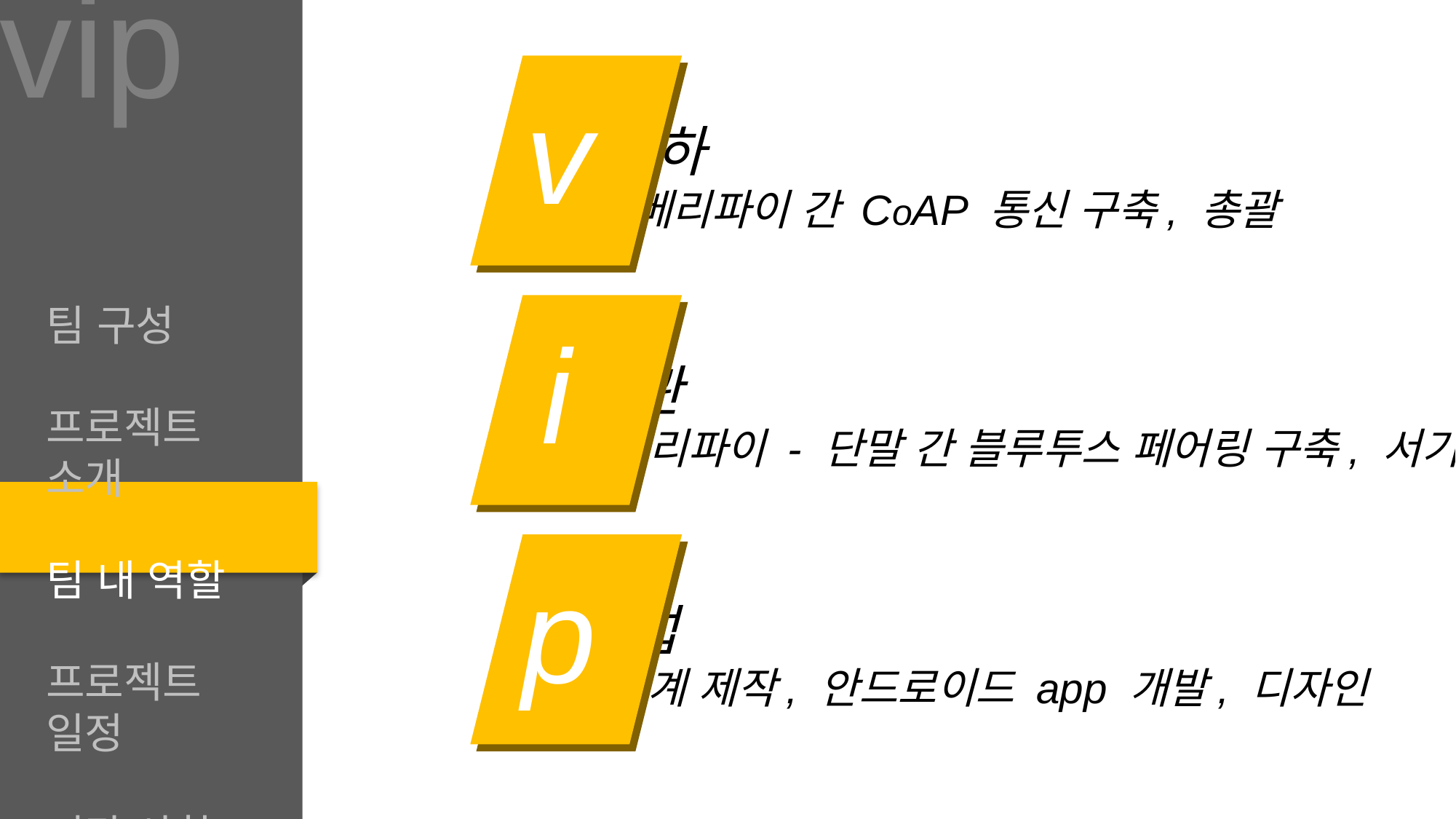

vip

v
박동하
라즈베리파이 간 CoAP 통신 구축, 총괄
팀 구성

프로젝트 소개

팀 내 역할

프로젝트 일정

기타 사항

i
이대관
라즈베리파이 - 단말 간 블루투스 페어링 구축, 서기

p
곽문섭
DB 설계 제작, 안드로이드 app 개발, 디자인